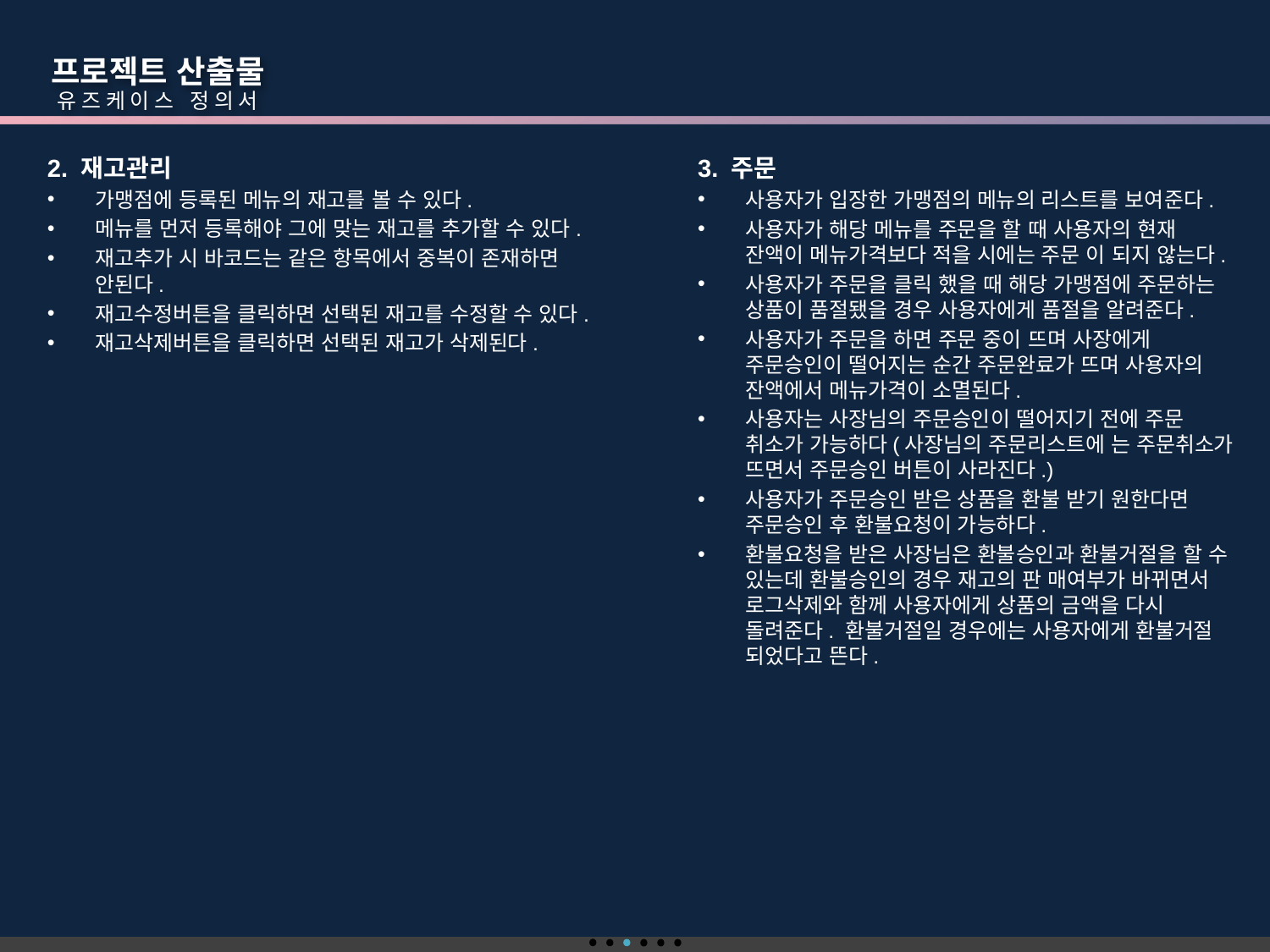

프로젝트 산출물
 유즈케이스 정의서
2. 재고관리
가맹점에 등록된 메뉴의 재고를 볼 수 있다.
메뉴를 먼저 등록해야 그에 맞는 재고를 추가할 수 있다.
재고추가 시 바코드는 같은 항목에서 중복이 존재하면 안된다.
재고수정버튼을 클릭하면 선택된 재고를 수정할 수 있다.
재고삭제버튼을 클릭하면 선택된 재고가 삭제된다.
3. 주문
사용자가 입장한 가맹점의 메뉴의 리스트를 보여준다.
사용자가 해당 메뉴를 주문을 할 때 사용자의 현재 잔액이 메뉴가격보다 적을 시에는 주문 이 되지 않는다.
사용자가 주문을 클릭 했을 때 해당 가맹점에 주문하는 상품이 품절됐을 경우 사용자에게 품절을 알려준다.
사용자가 주문을 하면 주문 중이 뜨며 사장에게 주문승인이 떨어지는 순간 주문완료가 뜨며 사용자의 잔액에서 메뉴가격이 소멸된다.
사용자는 사장님의 주문승인이 떨어지기 전에 주문 취소가 가능하다(사장님의 주문리스트에 는 주문취소가 뜨면서 주문승인 버튼이 사라진다.)
사용자가 주문승인 받은 상품을 환불 받기 원한다면 주문승인 후 환불요청이 가능하다.
환불요청을 받은 사장님은 환불승인과 환불거절을 할 수 있는데 환불승인의 경우 재고의 판 매여부가 바뀌면서 로그삭제와 함께 사용자에게 상품의 금액을 다시 돌려준다. 환불거절일 경우에는 사용자에게 환불거절 되었다고 뜬다.